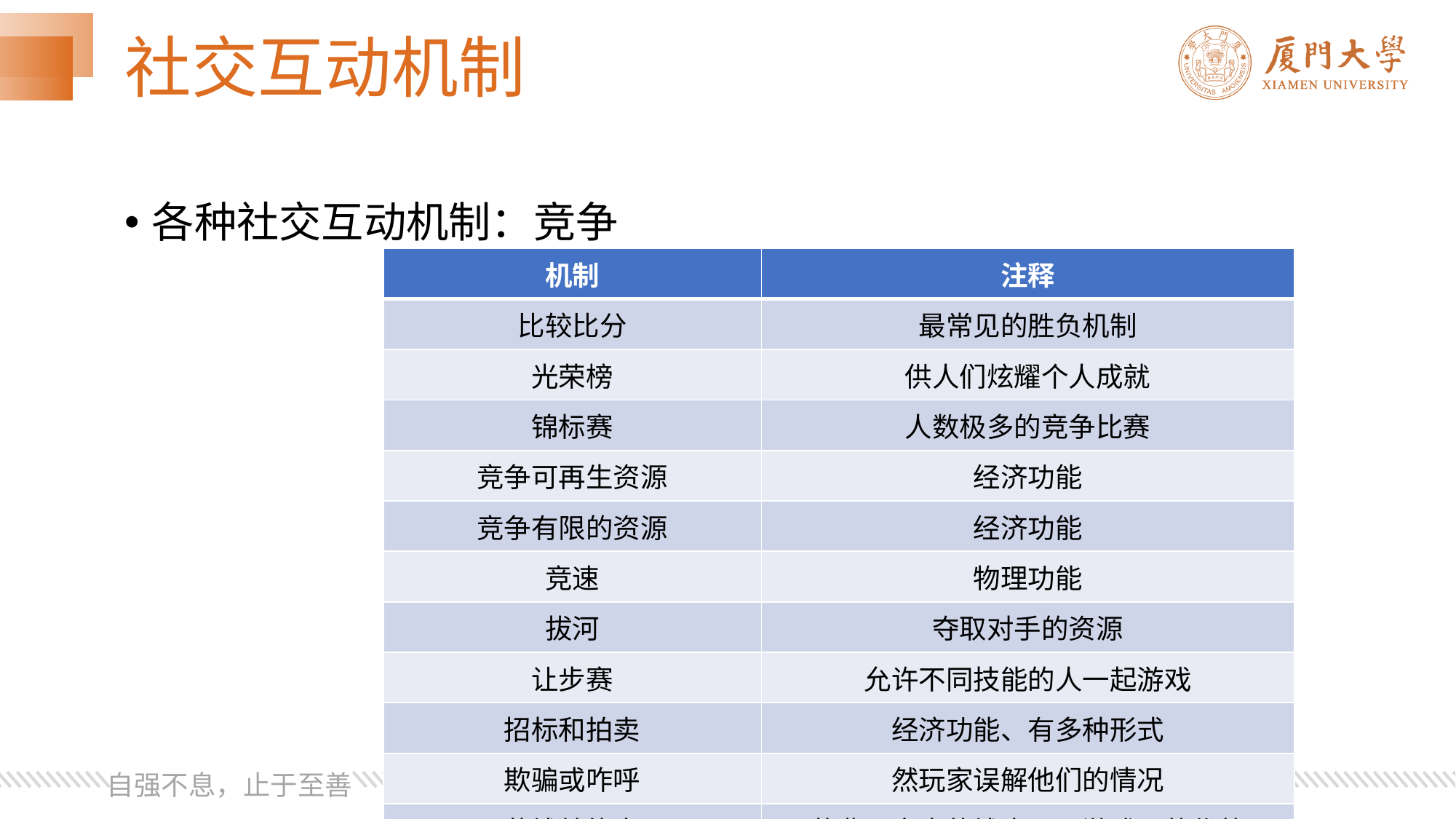

# 社交互动机制
各种社交互动机制：竞争

| 机制 | 注释 |
| --- | --- |
| 比较比分 | 最常见的胜负机制 |
| 光荣榜 | 供人们炫耀个人成就 |
| 锦标赛 | 人数极多的竞争比赛 |
| 竞争可再生资源 | 经济功能 |
| 竞争有限的资源 | 经济功能 |
| 竞速 | 物理功能 |
| 拔河 | 夺取对手的资源 |
| 让步赛 | 允许不同技能的人一起游戏 |
| 招标和拍卖 | 经济功能、有多种形式 |
| 欺骗或咋呼 | 然玩家误解他们的情况 |
| 花钱就能赢 | 花费现实中的钱来买取游戏里的优势 |